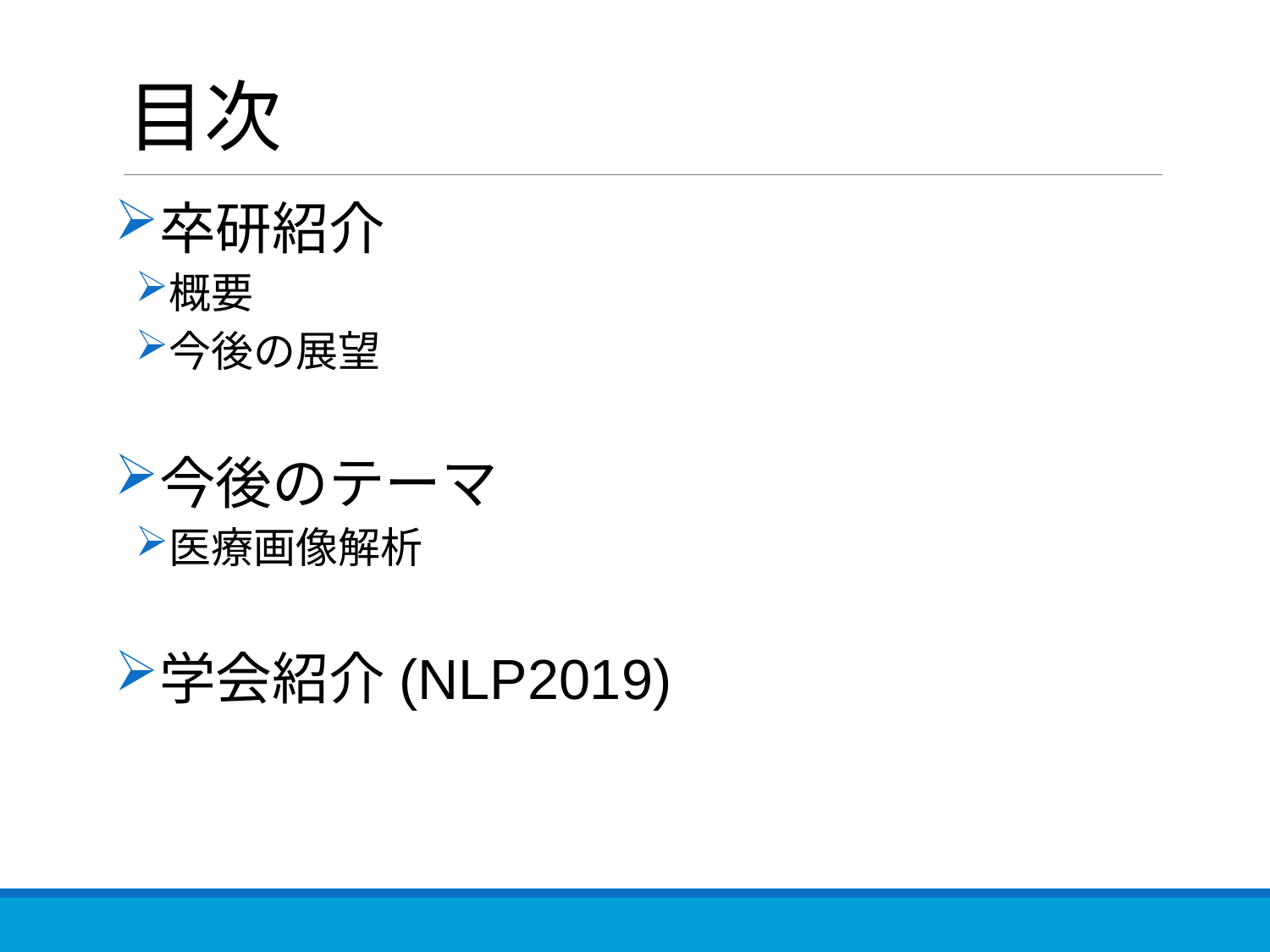

# 目次
卒研紹介
概要
今後の展望
今後のテーマ
医療画像解析
学会紹介(NLP2019)